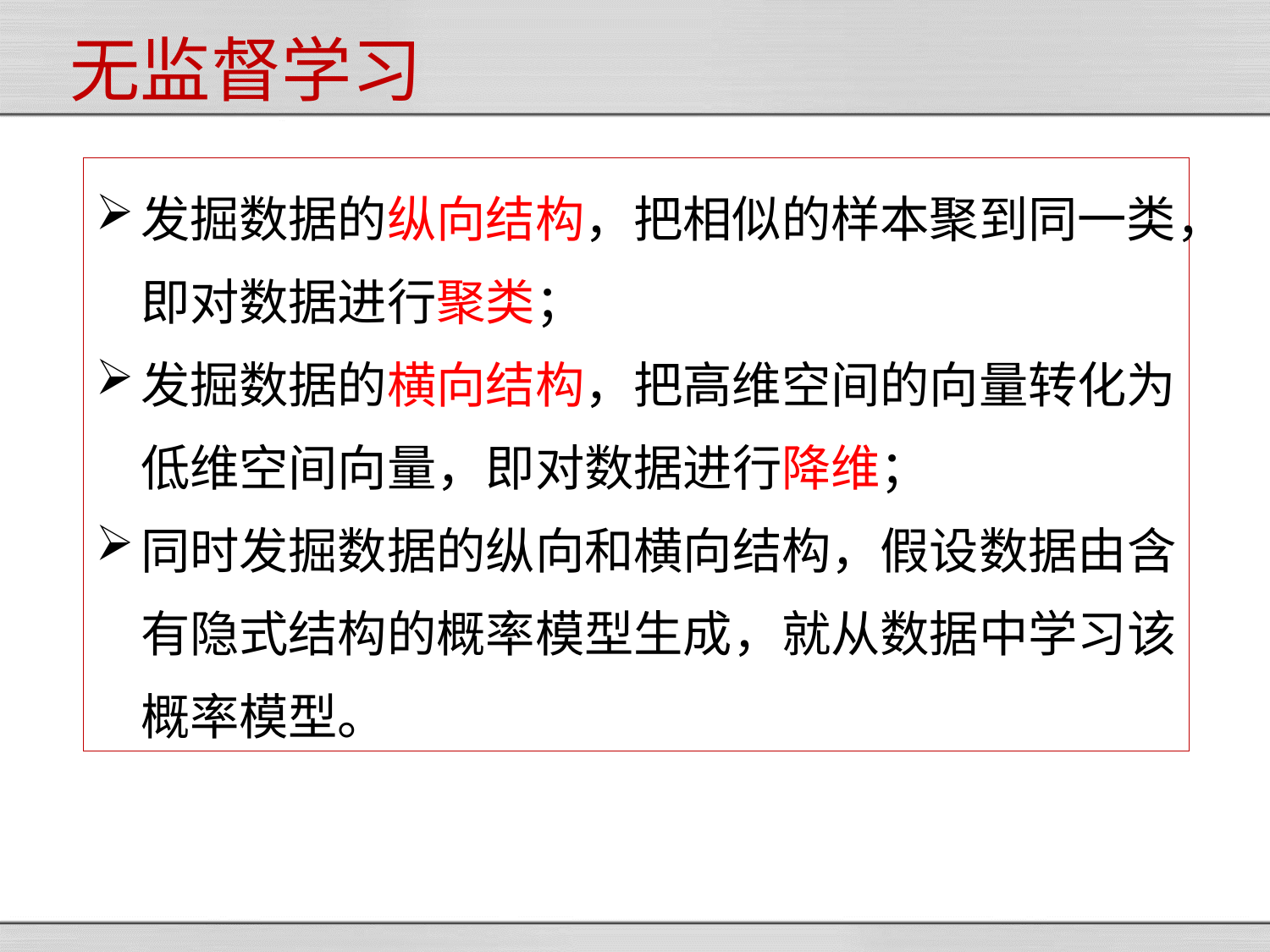

# 无监督学习
发掘数据的纵向结构，把相似的样本聚到同一类，即对数据进行聚类；
发掘数据的横向结构，把高维空间的向量转化为低维空间向量，即对数据进行降维；
同时发掘数据的纵向和横向结构，假设数据由含有隐式结构的概率模型生成，就从数据中学习该概率模型。